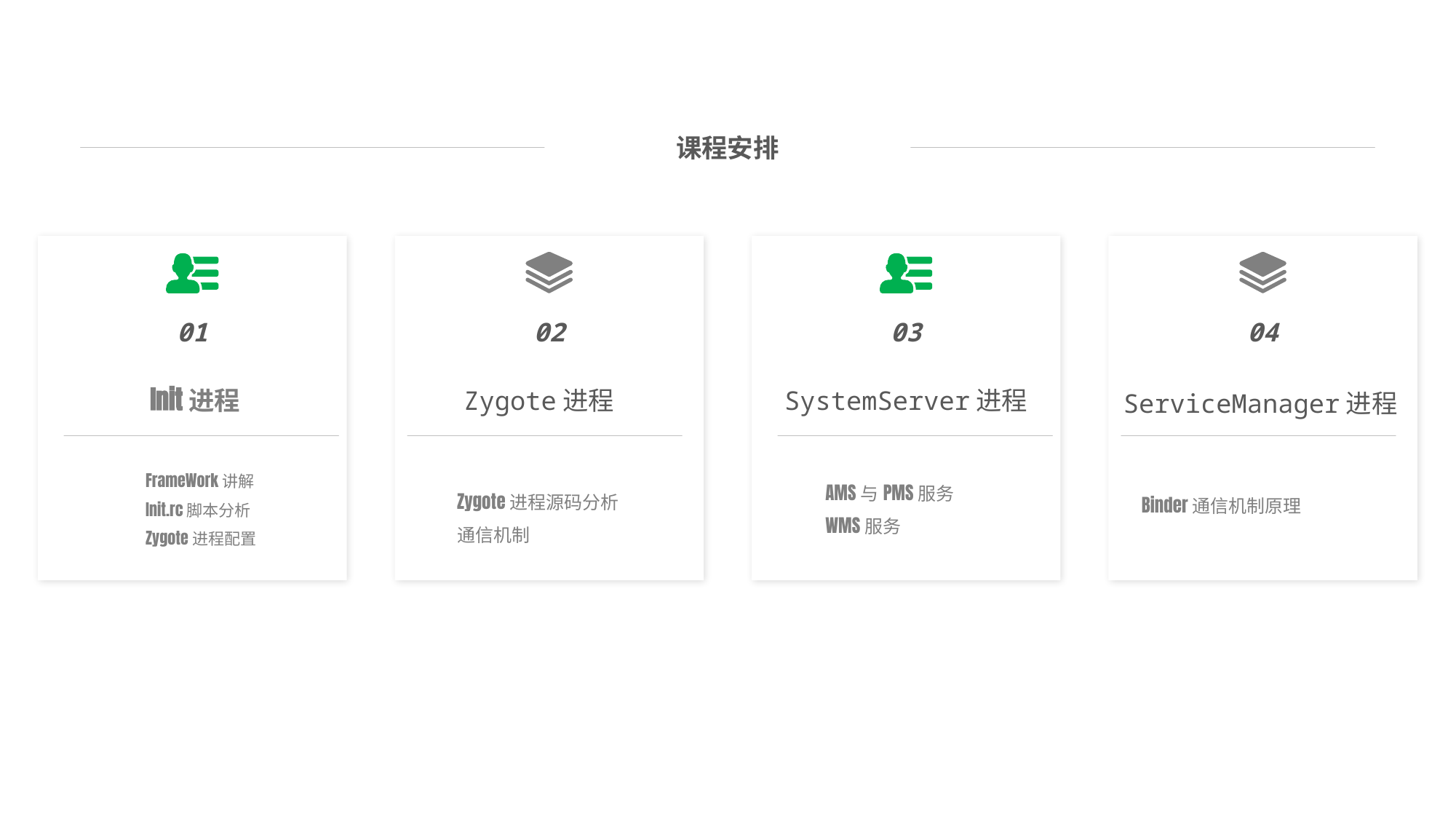

课程安排

01
Init进程

02
Zygote进程

03
SystemServer进程

04
ServiceManager进程

AMS与PMS服务
WMS服务
FrameWork讲解
Init.rc脚本分析
Zygote进程配置
Zygote进程源码分析
通信机制
Binder通信机制原理